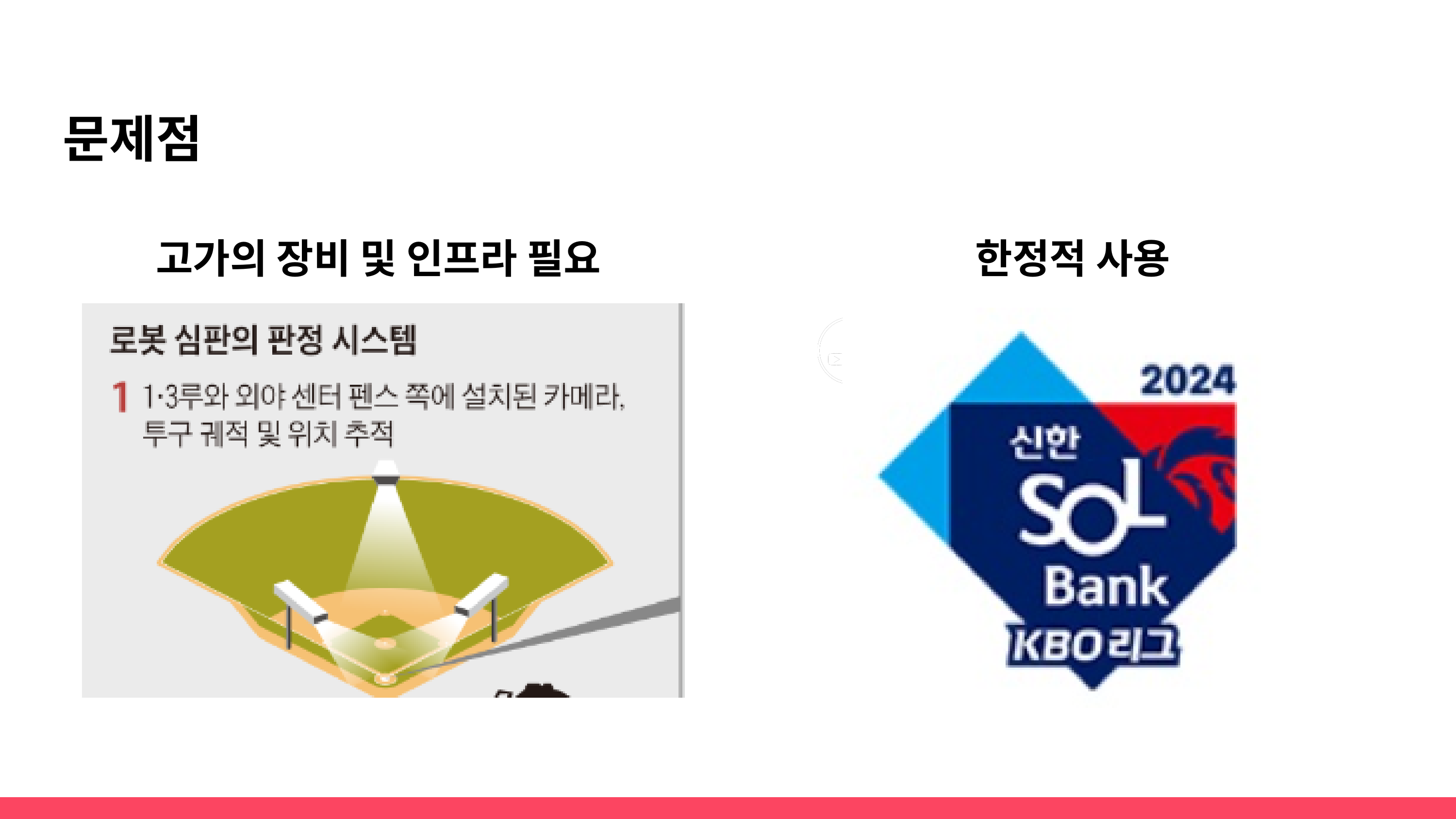

문제점
고가의 장비 및 인프라 필요
한정적 사용